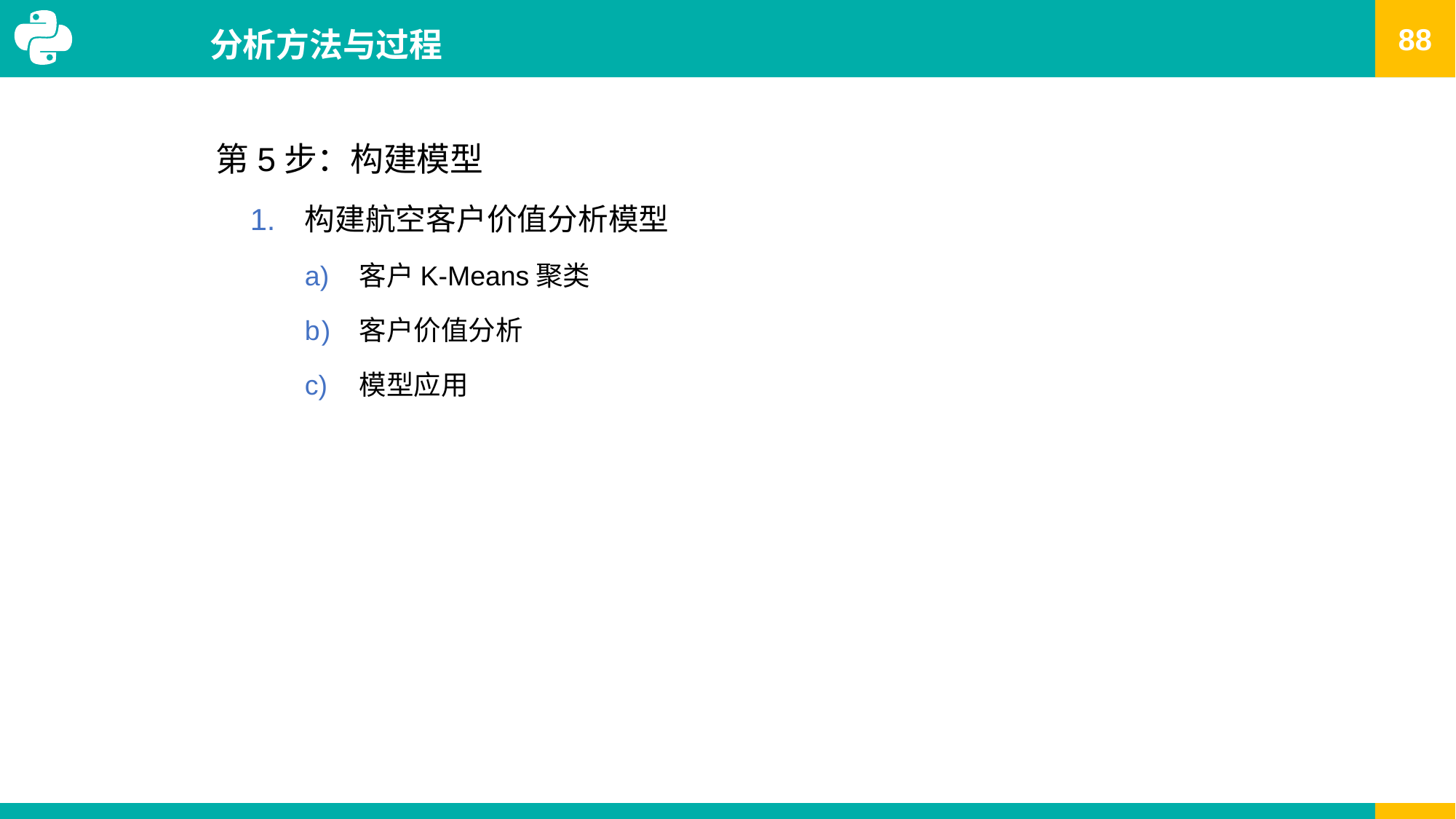

# 分析方法与过程

第5步：构建模型
构建航空客户价值分析模型
客户K-Means聚类
客户价值分析
模型应用